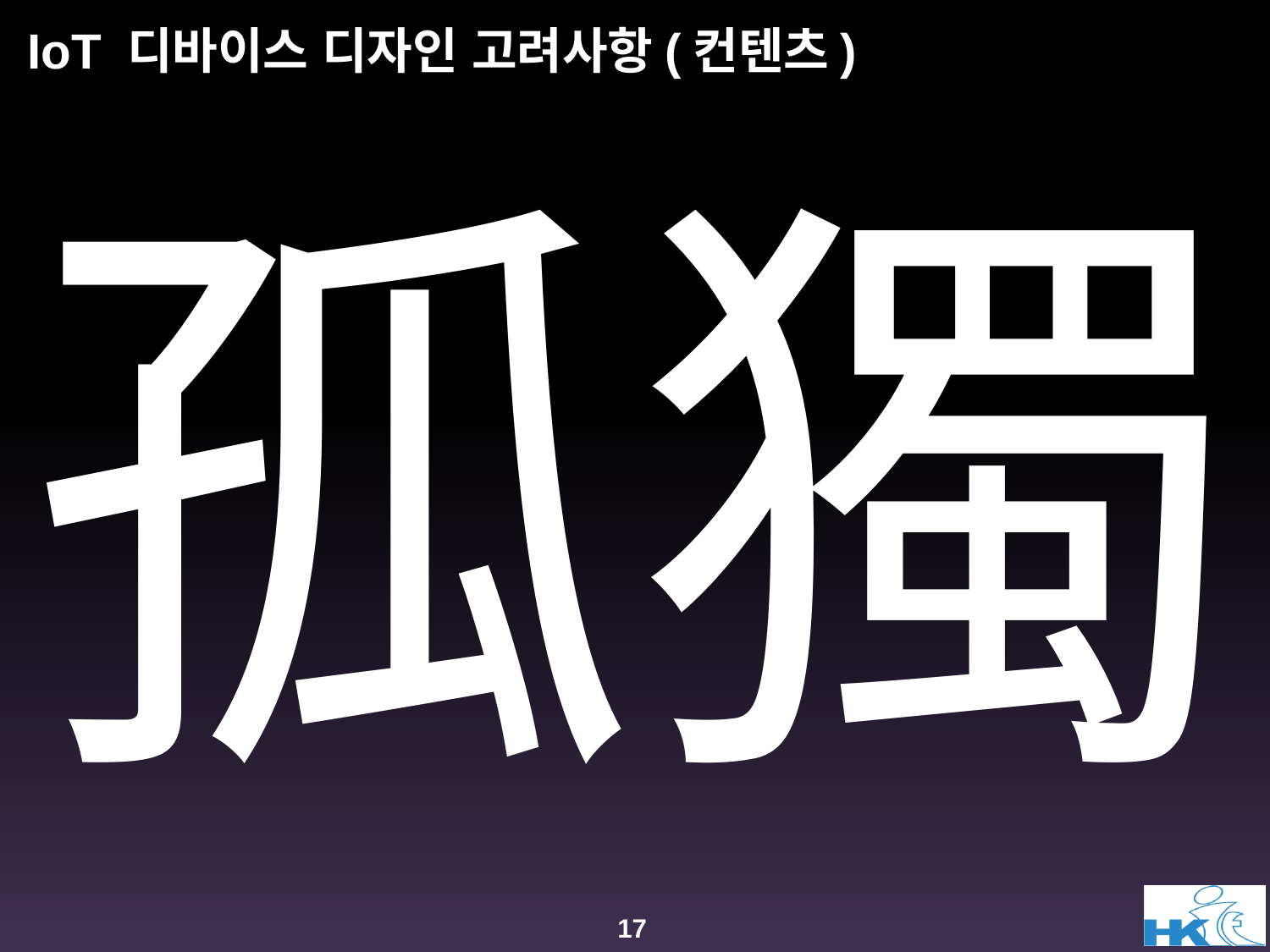

# IoT 디바이스 디자인 고려사항(컨텐츠)
孤獨

17